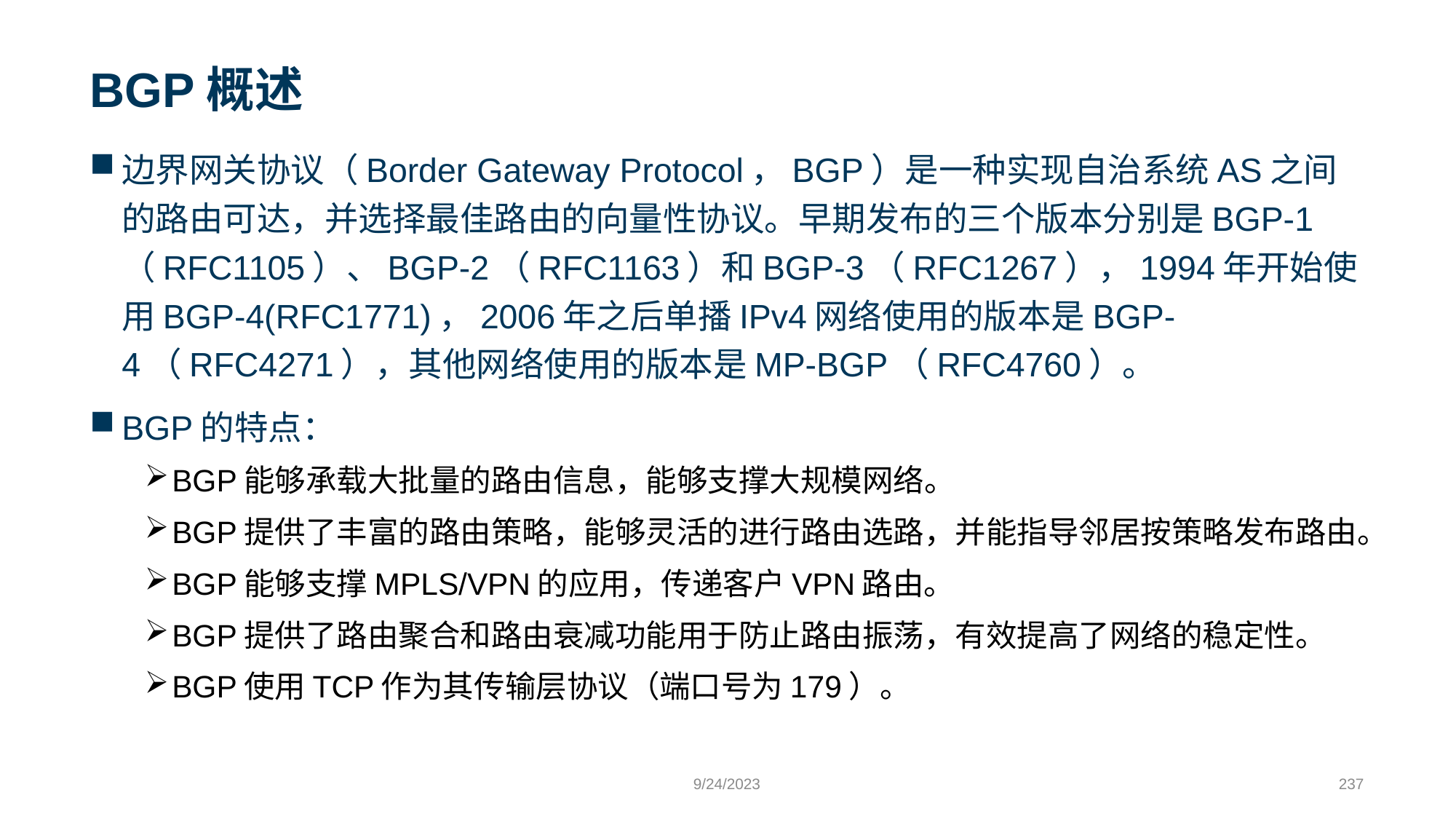

# BGP概述
边界网关协议（Border Gateway Protocol，BGP）是一种实现自治系统AS之间的路由可达，并选择最佳路由的向量性协议。早期发布的三个版本分别是BGP-1（RFC1105）、BGP-2（RFC1163）和BGP-3（RFC1267），1994年开始使用BGP-4(RFC1771)，2006年之后单播IPv4网络使用的版本是BGP-4（RFC4271），其他网络使用的版本是MP-BGP（RFC4760）。
BGP的特点：
BGP能够承载大批量的路由信息，能够支撑大规模网络。
BGP提供了丰富的路由策略，能够灵活的进行路由选路，并能指导邻居按策略发布路由。
BGP能够支撑MPLS/VPN的应用，传递客户VPN路由。
BGP提供了路由聚合和路由衰减功能用于防止路由振荡，有效提高了网络的稳定性。
BGP使用TCP作为其传输层协议（端口号为179）。

9/24/2023
237